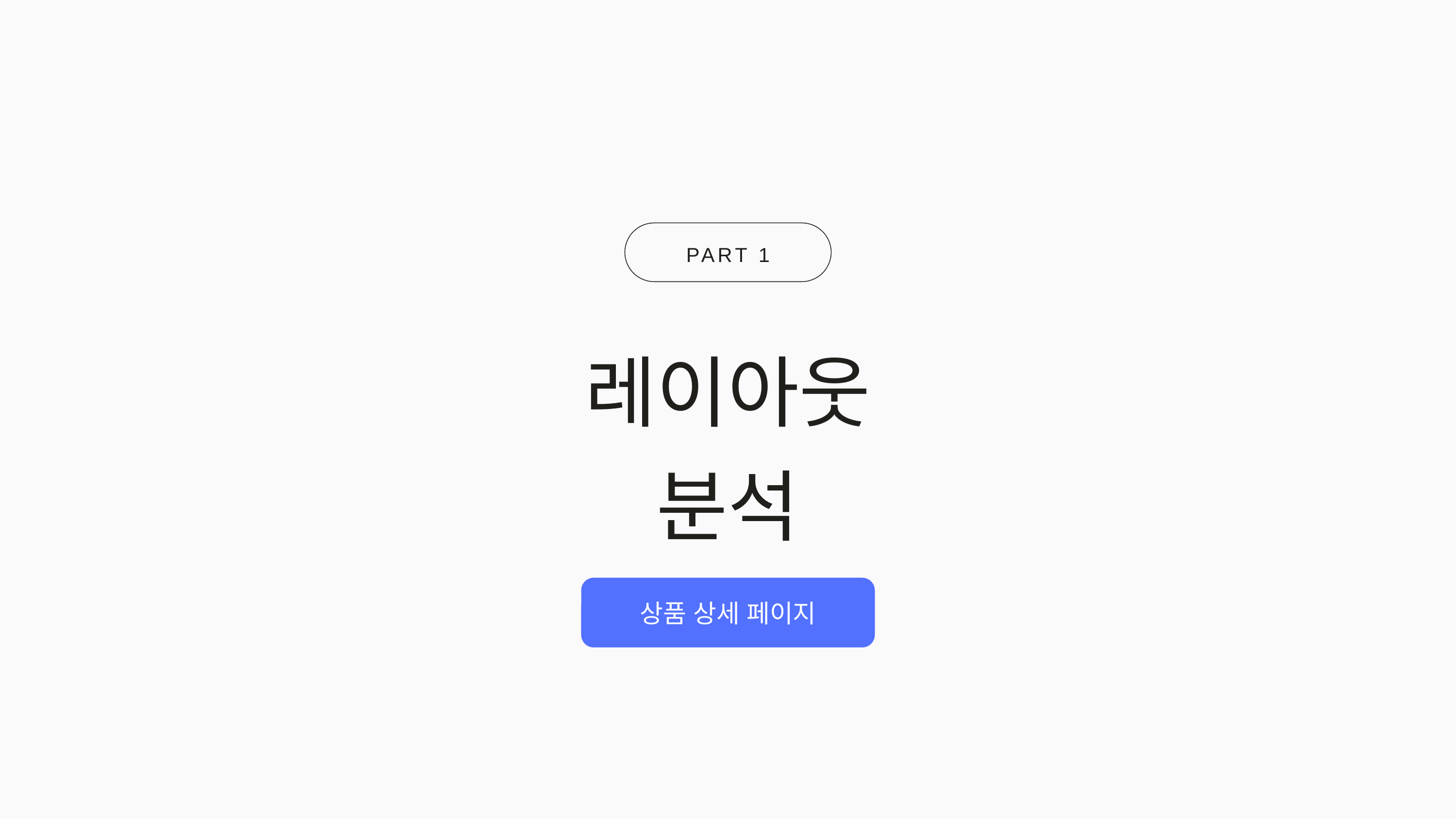

PART 1
레이아웃 분석
상품 상세 페이지